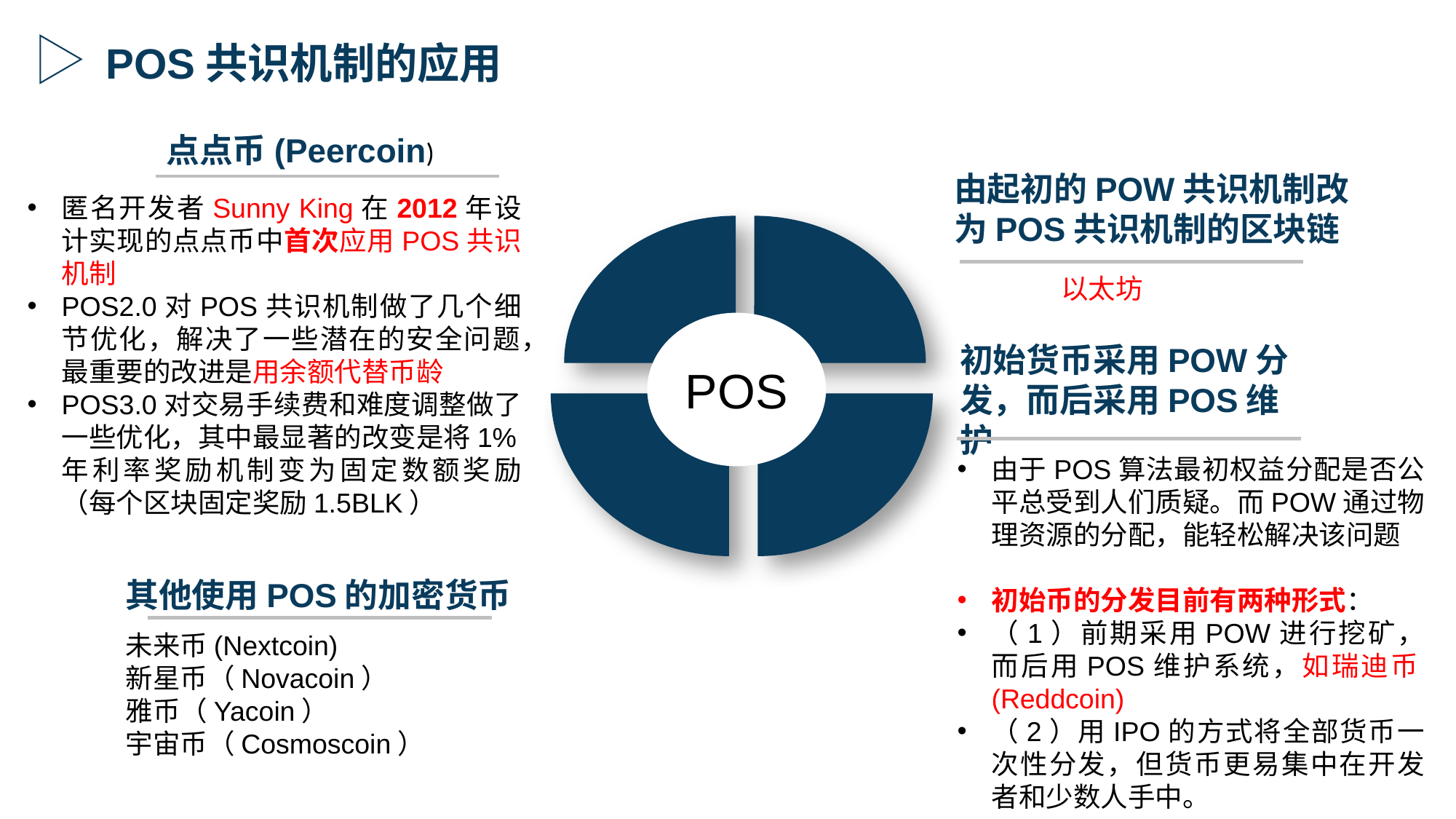

POS共识机制的应用

点点币(Peercoin)
由起初的POW共识机制改为POS共识机制的区块链
匿名开发者Sunny King在2012年设计实现的点点币中首次应用POS共识机制
POS2.0对POS共识机制做了几个细节优化，解决了一些潜在的安全问题，最重要的改进是用余额代替币龄
POS3.0对交易手续费和难度调整做了一些优化，其中最显著的改变是将1%年利率奖励机制变为固定数额奖励（每个区块固定奖励1.5BLK）

以太坊
POS
初始货币采用POW分发，而后采用POS维护
由于POS算法最初权益分配是否公平总受到人们质疑。而POW通过物理资源的分配，能轻松解决该问题

初始币的分发目前有两种形式：
（1）前期采用POW进行挖矿，而后用POS维护系统，如瑞迪币(Reddcoin)
（2）用IPO的方式将全部货币一次性分发，但货币更易集中在开发者和少数人手中。
其他使用POS的加密货币
未来币(Nextcoin)
新星币（Novacoin）
雅币（Yacoin）
宇宙币（Cosmoscoin）